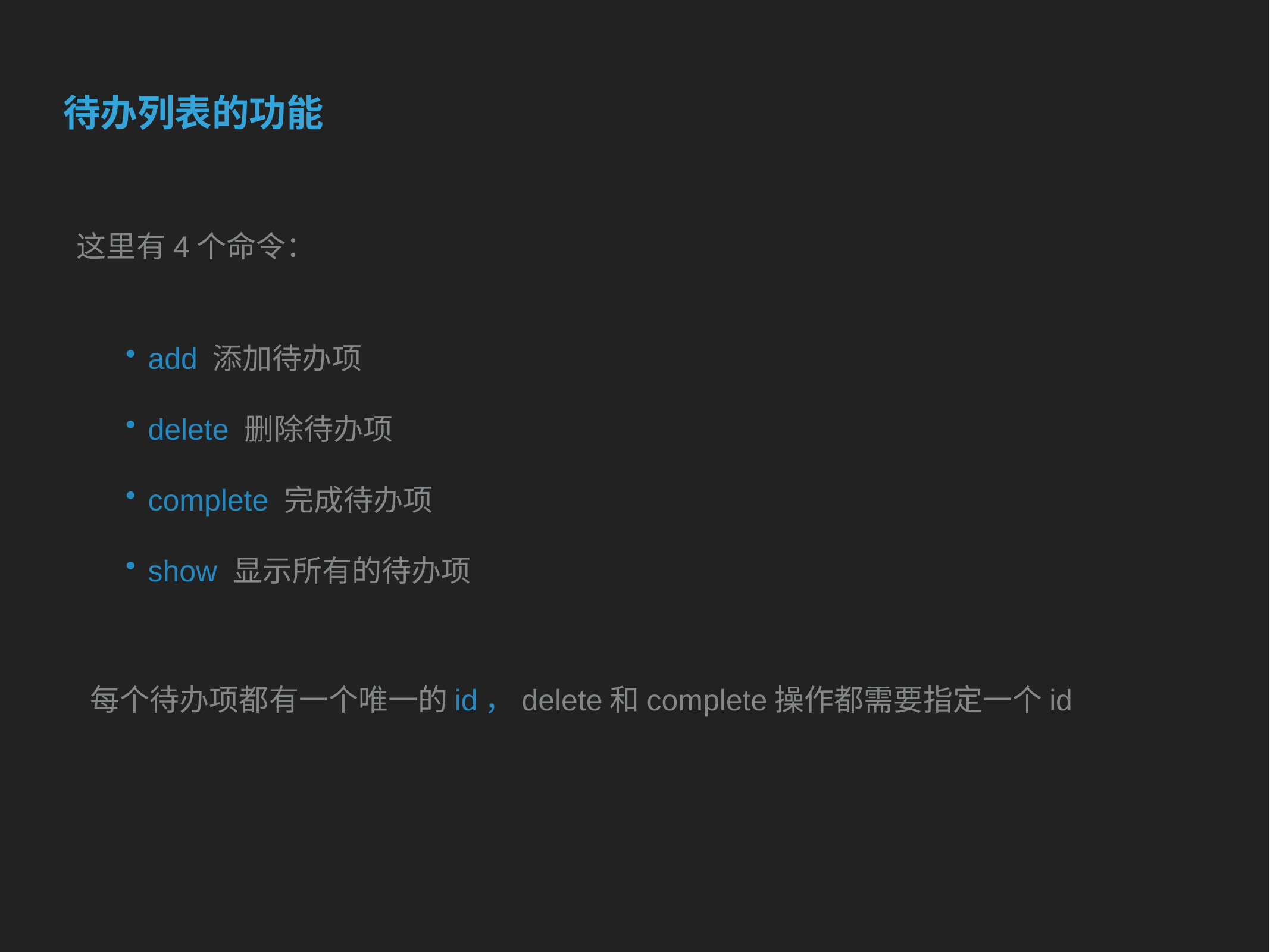

待办列表的功能
这里有4个命令：
add 添加待办项
delete 删除待办项
complete 完成待办项
show 显示所有的待办项
每个待办项都有一个唯一的id，delete和complete操作都需要指定一个id